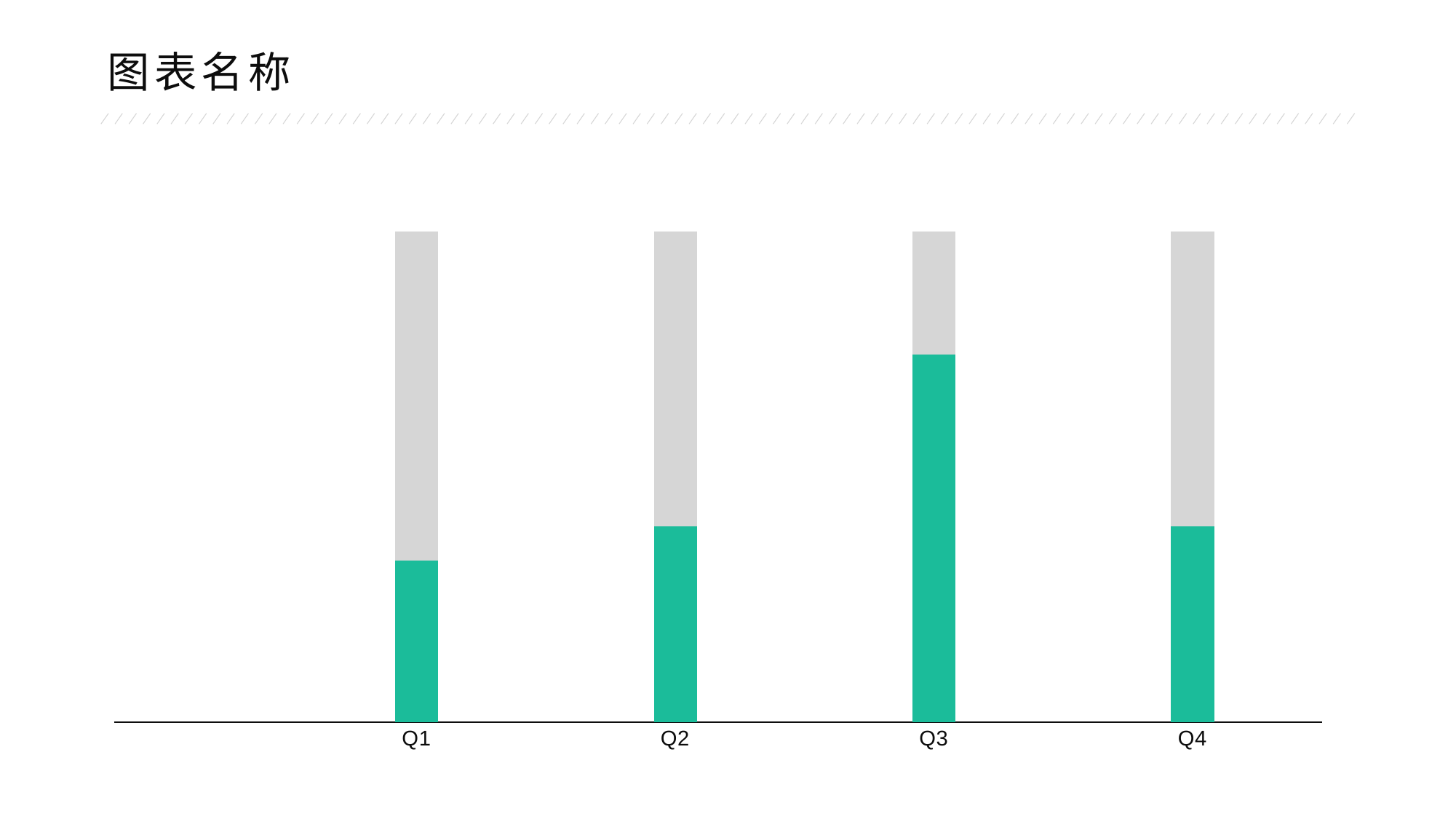

图表名称

### Chart

| Category | 系列 1 | 系列 2 |  |
|---|---|---|---|
| Q1 | 1.0 | 0.33 | 0.33 |
| Q2 | 1.0 | 0.4 | 0.4 |
| Q3 | 1.0 | 0.75 | 0.75 |
| Q4 | 1.0 | 0.4 | 0.4 |